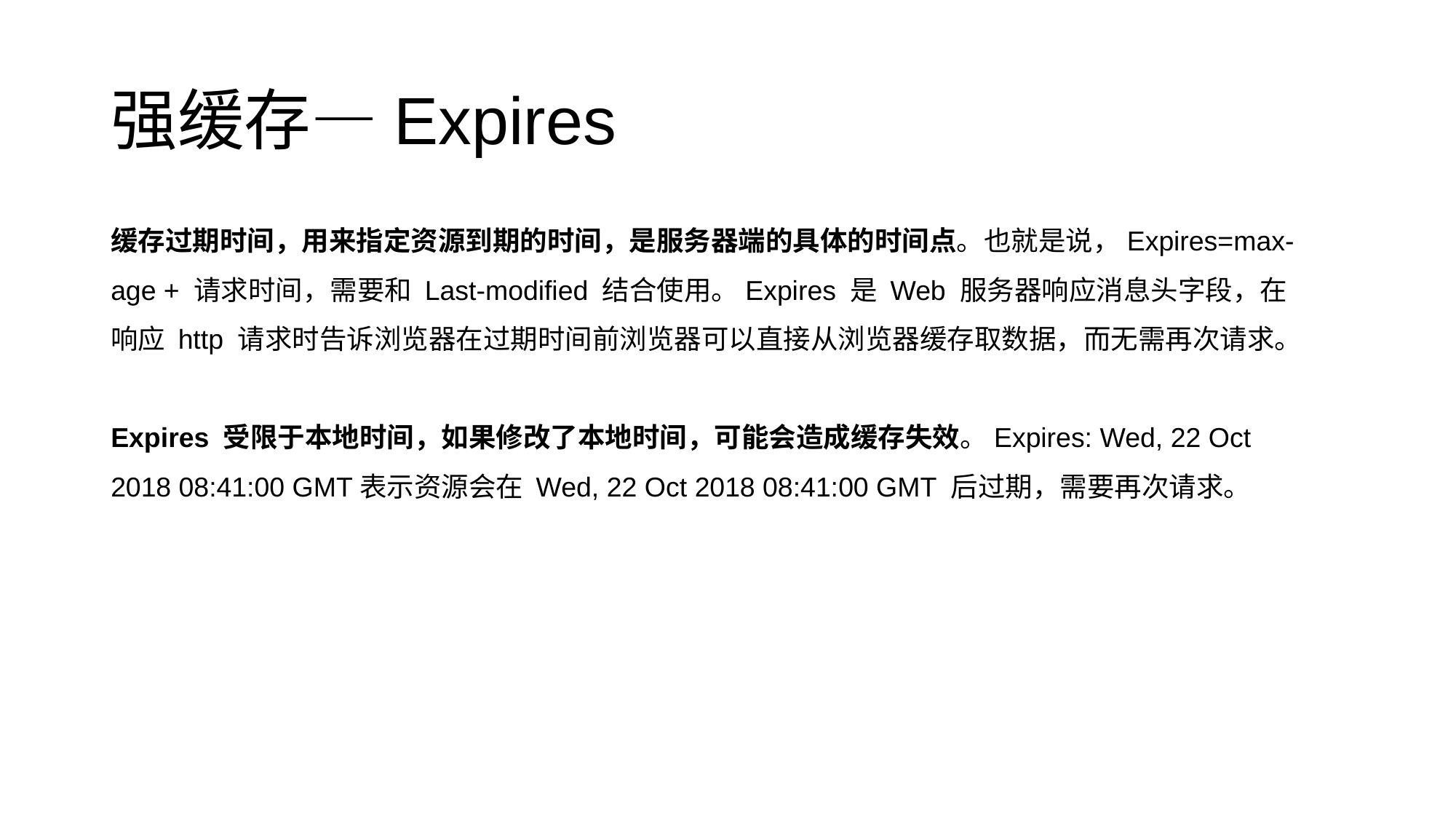

# 强缓存—Expires
缓存过期时间，用来指定资源到期的时间，是服务器端的具体的时间点。也就是说，Expires=max-age + 请求时间，需要和 Last-modified 结合使用。Expires 是 Web 服务器响应消息头字段，在响应 http 请求时告诉浏览器在过期时间前浏览器可以直接从浏览器缓存取数据，而无需再次请求。

Expires 受限于本地时间，如果修改了本地时间，可能会造成缓存失效。Expires: Wed, 22 Oct 2018 08:41:00 GMT表示资源会在 Wed, 22 Oct 2018 08:41:00 GMT 后过期，需要再次请求。